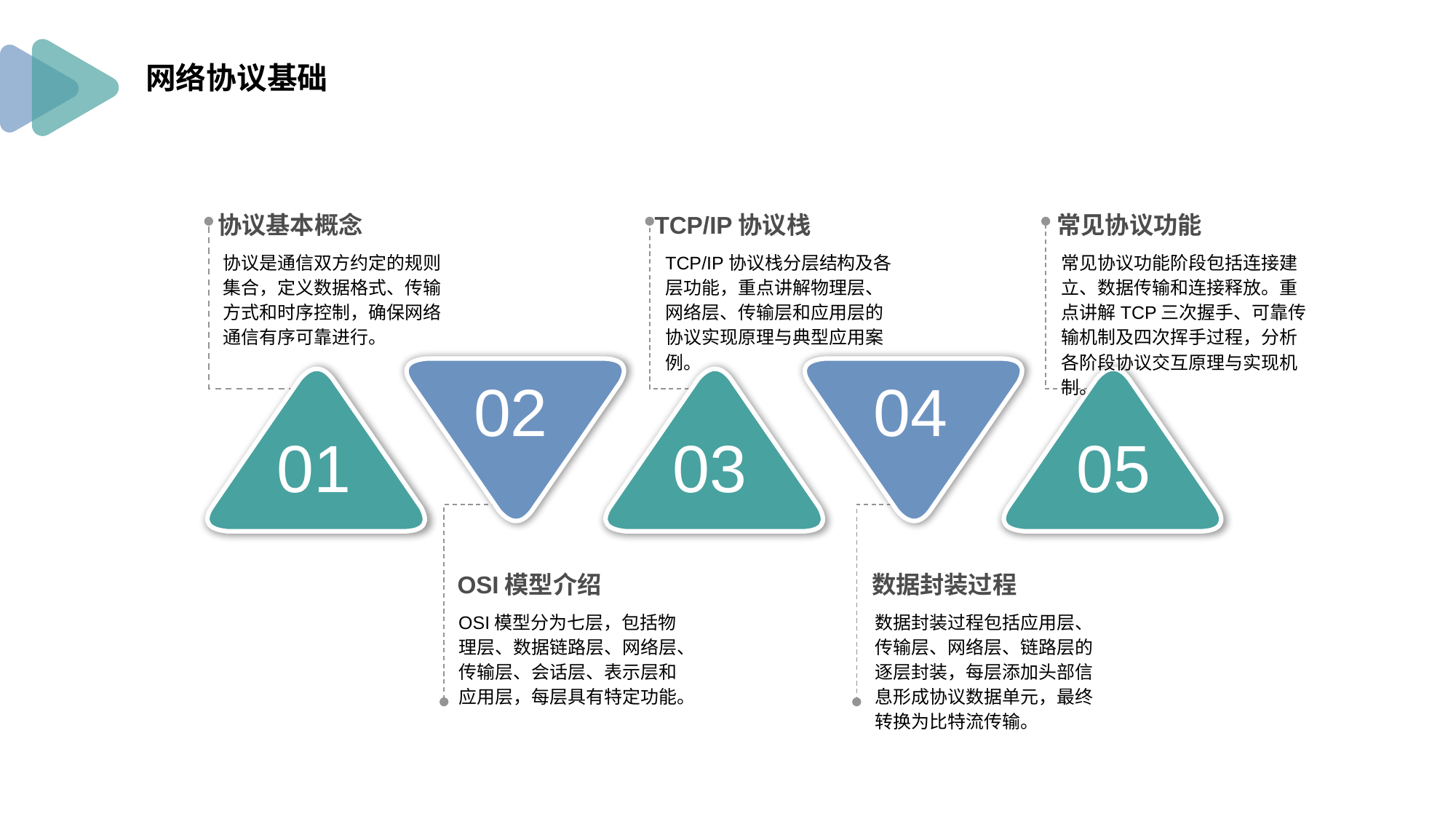

网络协议基础
协议基本概念
协议是通信双方约定的规则集合，定义数据格式、传输方式和时序控制，确保网络通信有序可靠进行。
TCP/IP协议栈
TCP/IP协议栈分层结构及各层功能，重点讲解物理层、网络层、传输层和应用层的协议实现原理与典型应用案例。
常见协议功能
常见协议功能阶段包括连接建立、数据传输和连接释放。重点讲解TCP三次握手、可靠传输机制及四次挥手过程，分析各阶段协议交互原理与实现机制。

02

04

01

03

05

OSI模型介绍
OSI模型分为七层，包括物理层、数据链路层、网络层、传输层、会话层、表示层和应用层，每层具有特定功能。
数据封装过程
数据封装过程包括应用层、传输层、网络层、链路层的逐层封装，每层添加头部信息形成协议数据单元，最终转换为比特流传输。
PPT模板 http://www.1ppt.com/moban/